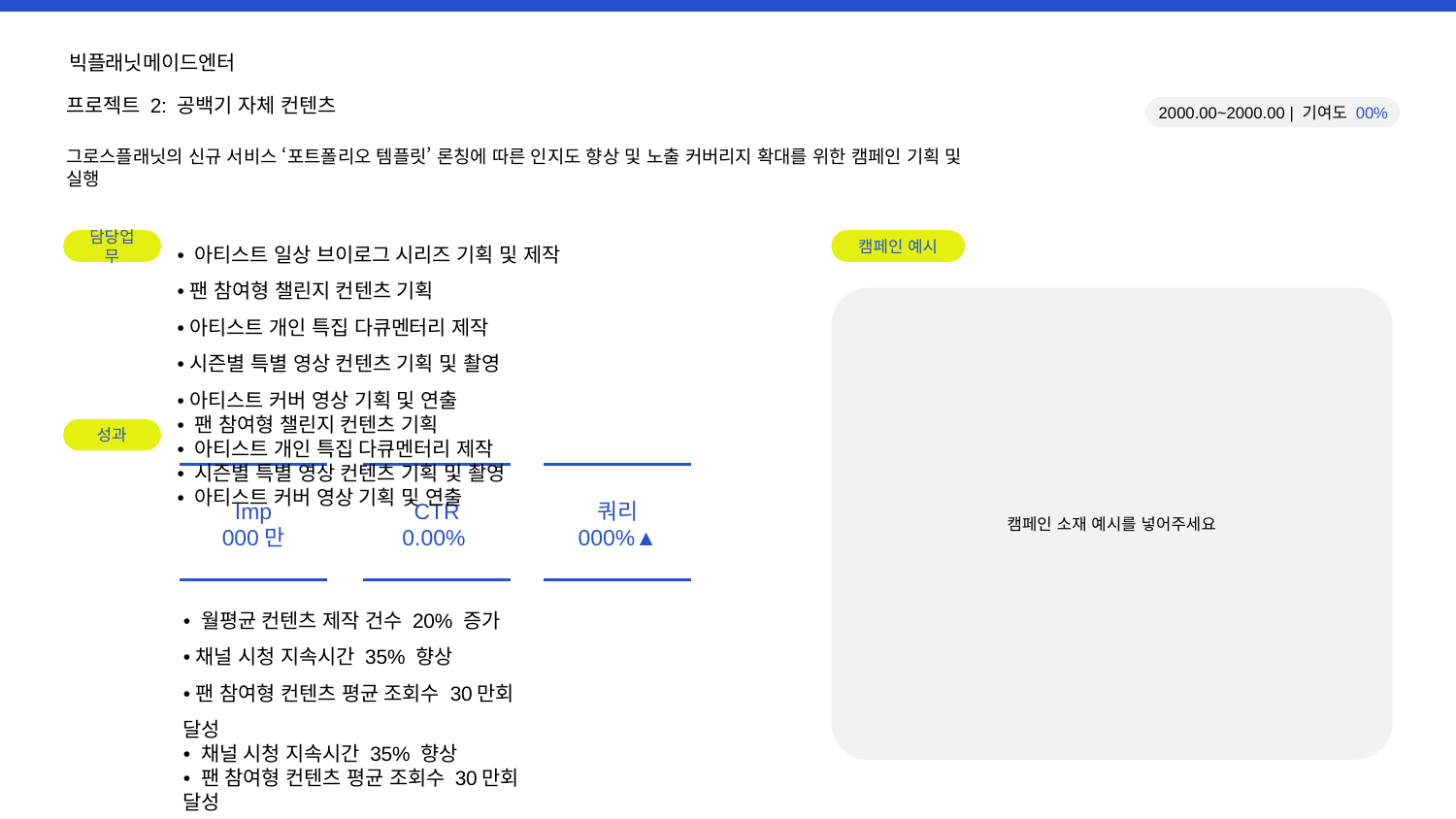

빅플래닛메이드엔터
프로젝트 2: 공백기 자체 컨텐츠

2000.00~2000.00 | 기여도 00%
그로스플래닛의 신규 서비스 ‘포트폴리오 템플릿’ 론칭에 따른 인지도 향상 및 노출 커버리지 확대를 위한 캠페인 기획 및 실행
• 아티스트 일상 브이로그 시리즈 기획 및 제작
• 팬 참여형 챌린지 컨텐츠 기획
• 아티스트 개인 특집 다큐멘터리 제작
• 시즌별 특별 영상 컨텐츠 기획 및 촬영
• 아티스트 커버 영상 기획 및 연출
• 팬 참여형 챌린지 컨텐츠 기획
• 아티스트 개인 특집 다큐멘터리 제작
• 시즌별 특별 영상 컨텐츠 기획 및 촬영
• 아티스트 커버 영상 기획 및 연출
담당업무
캠페인 예시
캠페인 소재 예시를 넣어주세요
성과
Imp
000만
CTR
0.00%
쿼리
000%▲
• 월평균 컨텐츠 제작 건수 20% 증가
• 채널 시청 지속시간 35% 향상
• 팬 참여형 컨텐츠 평균 조회수 30만회 달성
• 채널 시청 지속시간 35% 향상
• 팬 참여형 컨텐츠 평균 조회수 30만회 달성